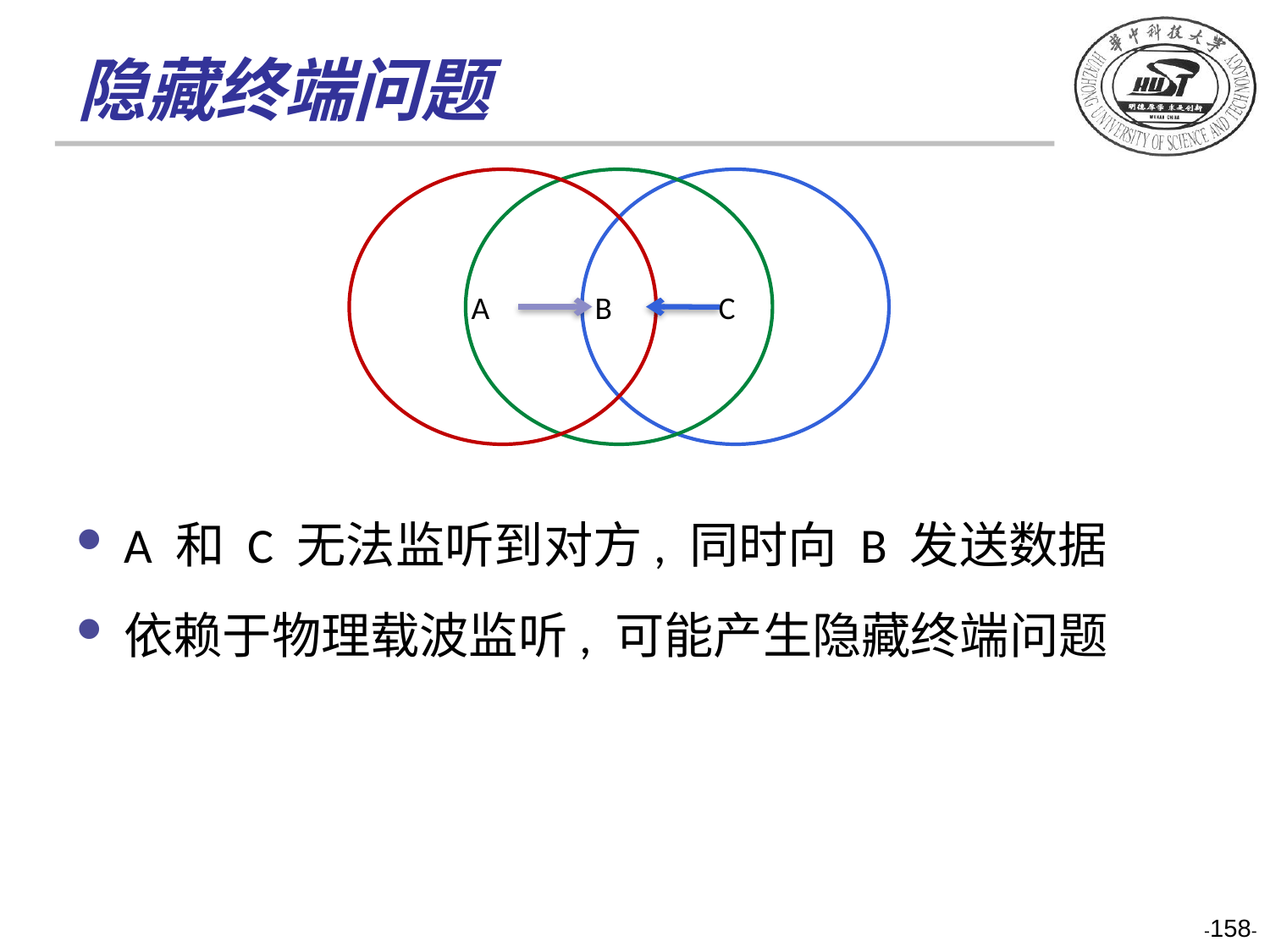

# 隐藏终端问题
         A
          B
           C
A 和 C 无法监听到对方, 同时向 B 发送数据
依赖于物理载波监听, 可能产生隐藏终端问题
-158-